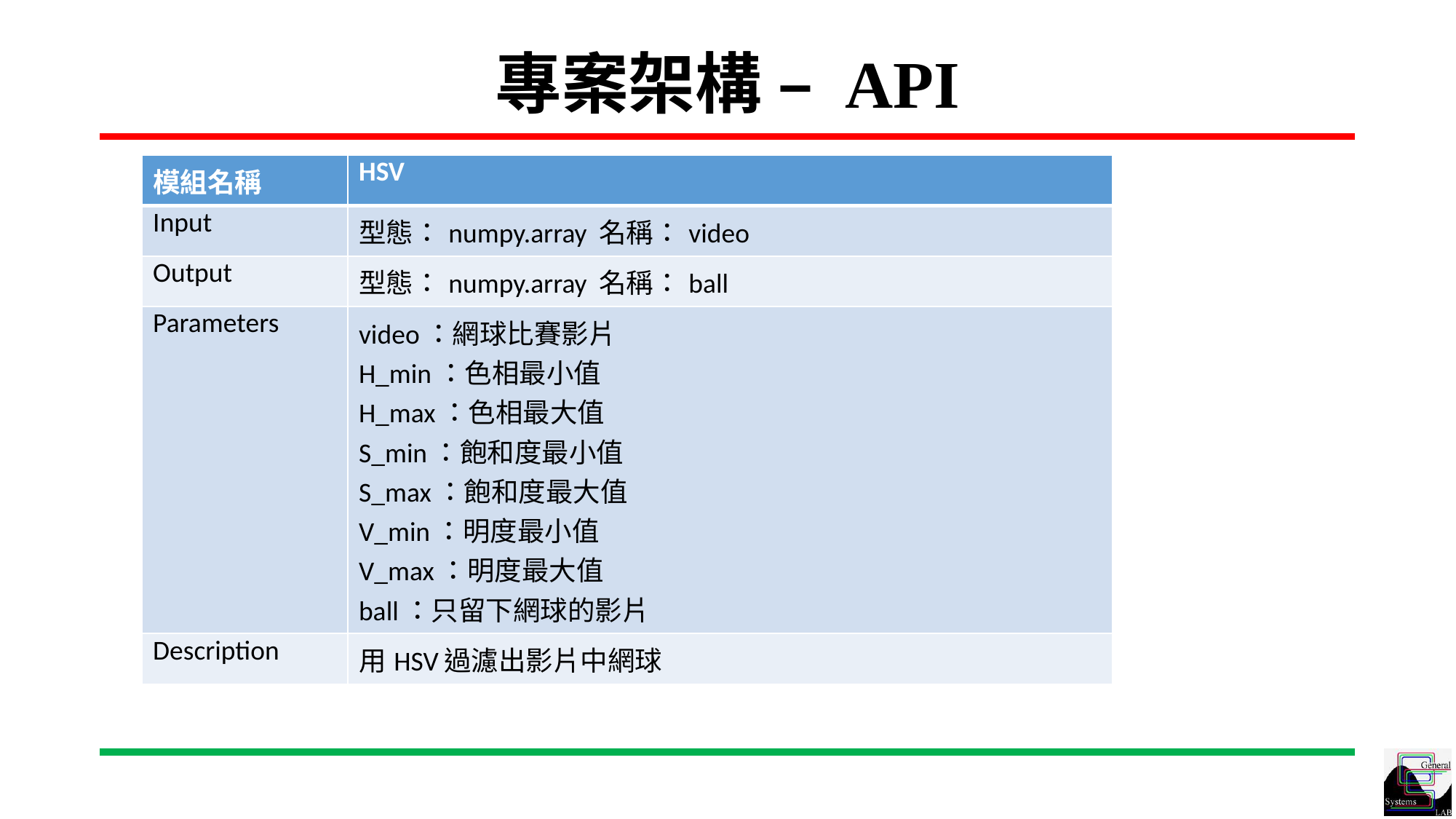

# 專案架構 – API
| 模組名稱 | HSV |
| --- | --- |
| Input | 型態：numpy.array 名稱：video |
| Output | 型態：numpy.array 名稱：ball |
| Parameters | video：網球比賽影片 H\_min：色相最小值 H\_max：色相最大值 S\_min：飽和度最小值 S\_max：飽和度最大值 V\_min：明度最小值 V\_max：明度最大值 ball：只留下網球的影片 |
| Description | 用HSV過濾出影片中網球 |